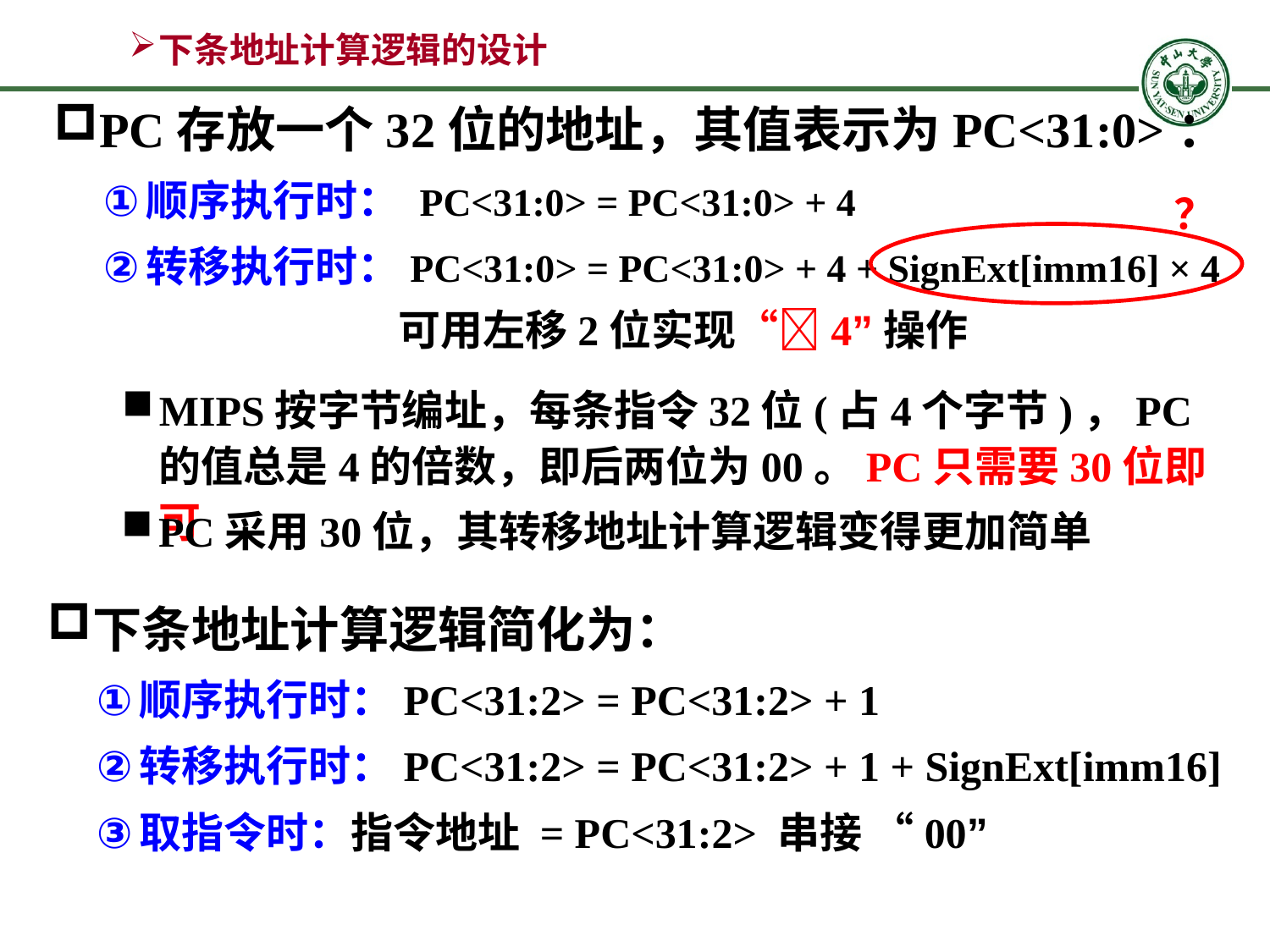

# 下条地址计算逻辑的设计
PC存放一个32位的地址，其值表示为PC<31:0>：
顺序执行时： PC<31:0> = PC<31:0> + 4
转移执行时：PC<31:0> = PC<31:0> + 4 + SignExt[imm16] × 4
？

可用左移2位实现“×4”操作
MIPS按字节编址，每条指令32位(占4个字节)，PC的值总是4的倍数，即后两位为00。PC只需要30位即可
PC采用30位，其转移地址计算逻辑变得更加简单
下条地址计算逻辑简化为：
顺序执行时：PC<31:2> = PC<31:2> + 1
转移执行时：PC<31:2> = PC<31:2> + 1 + SignExt[imm16]
取指令时：指令地址 = PC<31:2> 串接 “00”